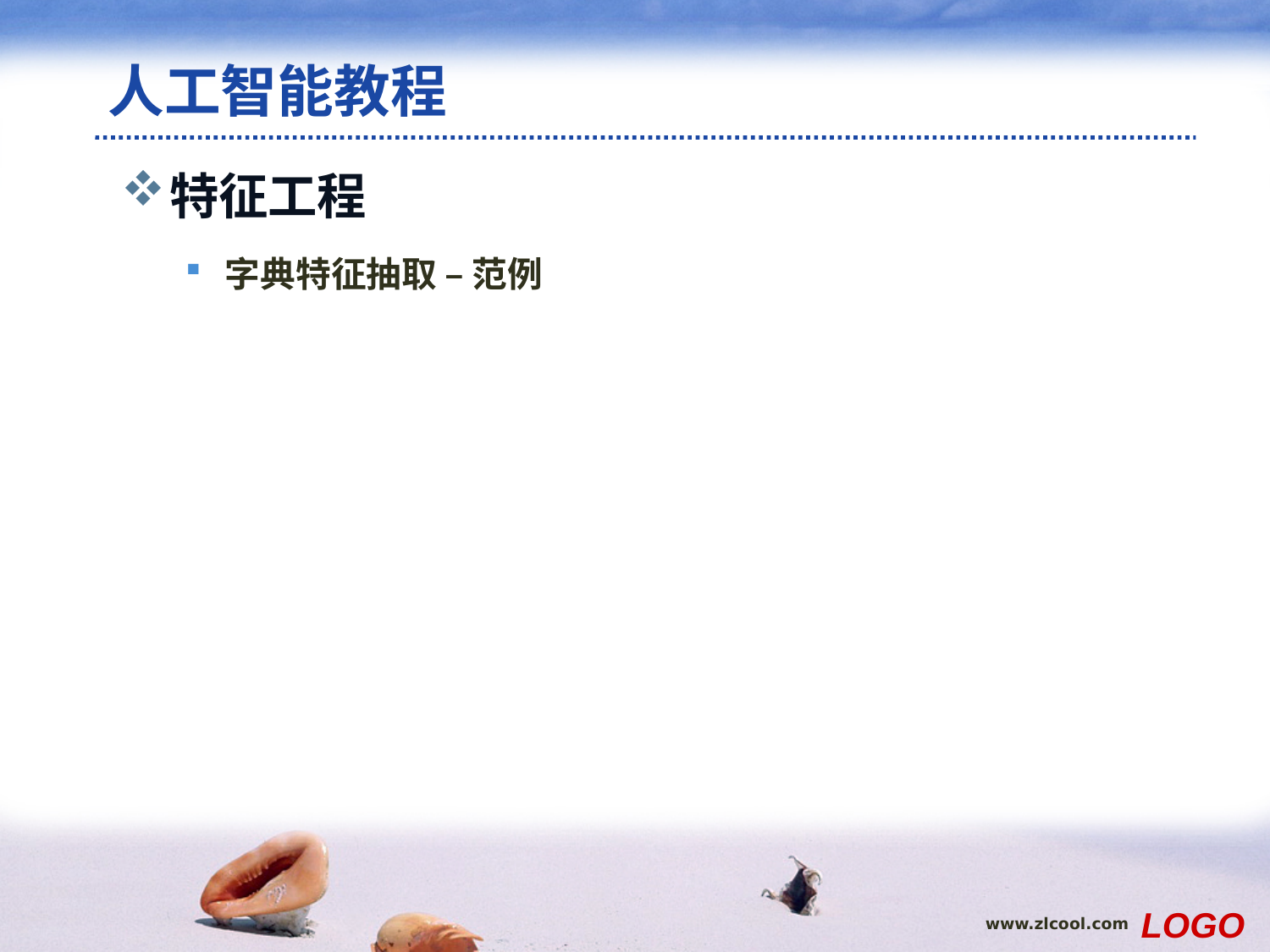

# 人工智能教程
特征工程
字典特征抽取 – 范例

LOGO
www.zlcool.com